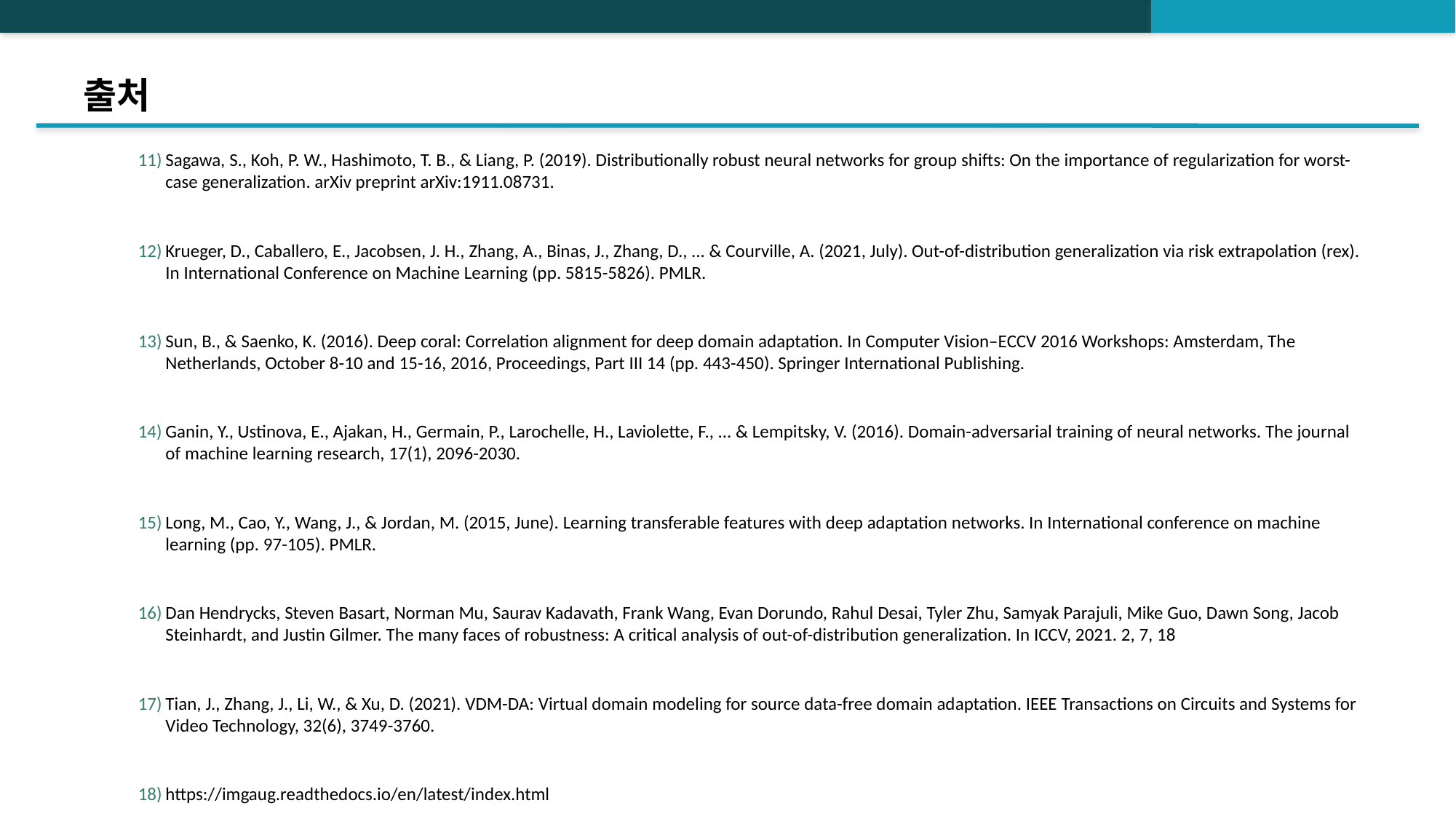

# 출처
Sagawa, S., Koh, P. W., Hashimoto, T. B., & Liang, P. (2019). Distributionally robust neural networks for group shifts: On the importance of regularization for worst-case generalization. arXiv preprint arXiv:1911.08731.

Krueger, D., Caballero, E., Jacobsen, J. H., Zhang, A., Binas, J., Zhang, D., ... & Courville, A. (2021, July). Out-of-distribution generalization via risk extrapolation (rex). In International Conference on Machine Learning (pp. 5815-5826). PMLR.

Sun, B., & Saenko, K. (2016). Deep coral: Correlation alignment for deep domain adaptation. In Computer Vision–ECCV 2016 Workshops: Amsterdam, The Netherlands, October 8-10 and 15-16, 2016, Proceedings, Part III 14 (pp. 443-450). Springer International Publishing.

Ganin, Y., Ustinova, E., Ajakan, H., Germain, P., Larochelle, H., Laviolette, F., ... & Lempitsky, V. (2016). Domain-adversarial training of neural networks. The journal of machine learning research, 17(1), 2096-2030.

Long, M., Cao, Y., Wang, J., & Jordan, M. (2015, June). Learning transferable features with deep adaptation networks. In International conference on machine learning (pp. 97-105). PMLR.

Dan Hendrycks, Steven Basart, Norman Mu, Saurav Kadavath, Frank Wang, Evan Dorundo, Rahul Desai, Tyler Zhu, Samyak Parajuli, Mike Guo, Dawn Song, Jacob Steinhardt, and Justin Gilmer. The many faces of robustness: A critical analysis of out-of-distribution generalization. In ICCV, 2021. 2, 7, 18

Tian, J., Zhang, J., Li, W., & Xu, D. (2021). VDM-DA: Virtual domain modeling for source data-free domain adaptation. IEEE Transactions on Circuits and Systems for Video Technology, 32(6), 3749-3760.

https://imgaug.readthedocs.io/en/latest/index.html

Seow, M. J., & Asari, V. K. (2006). Ratio rule and homomorphic filter for enhancement of digital colour image. Neurocomputing, 69(7-9), 954-958.

Mirza, M., & Osindero, S. (2014). Conditional generative adversarial nets. arXiv preprint arXiv:1411.1784.